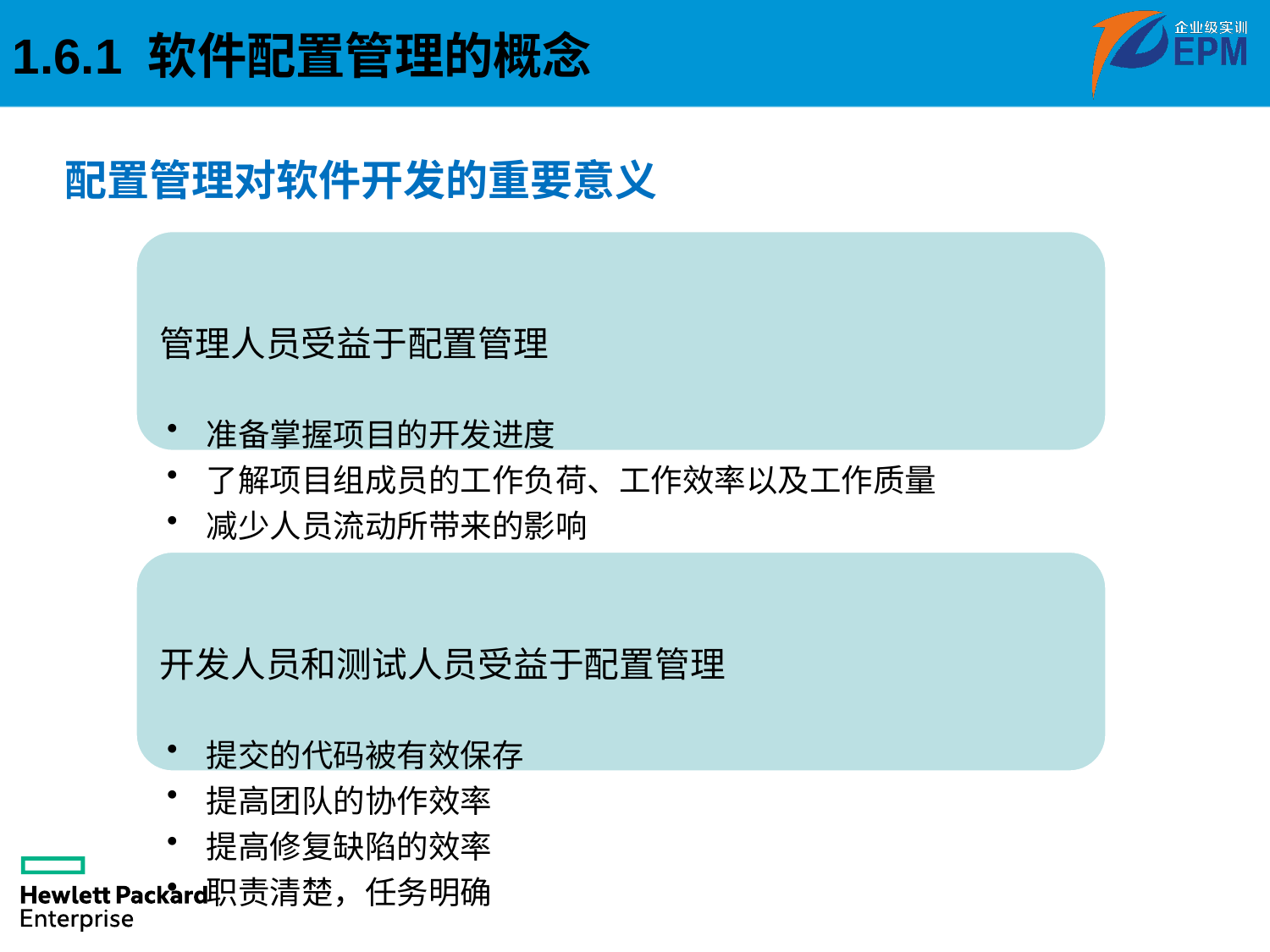

1.6.1 软件配置管理的概念
配置管理对软件开发的重要意义
管理人员受益于配置管理
准备掌握项目的开发进度
开发人员和测试人员受益于配置管理
提交的代码被有效保存
了解项目组成员的工作负荷、工作效率以及工作质量
减少人员流动所带来的影响
有效提高过程管理
提高团队的协作效率
提高修复缺陷的效率
职责清楚，任务明确